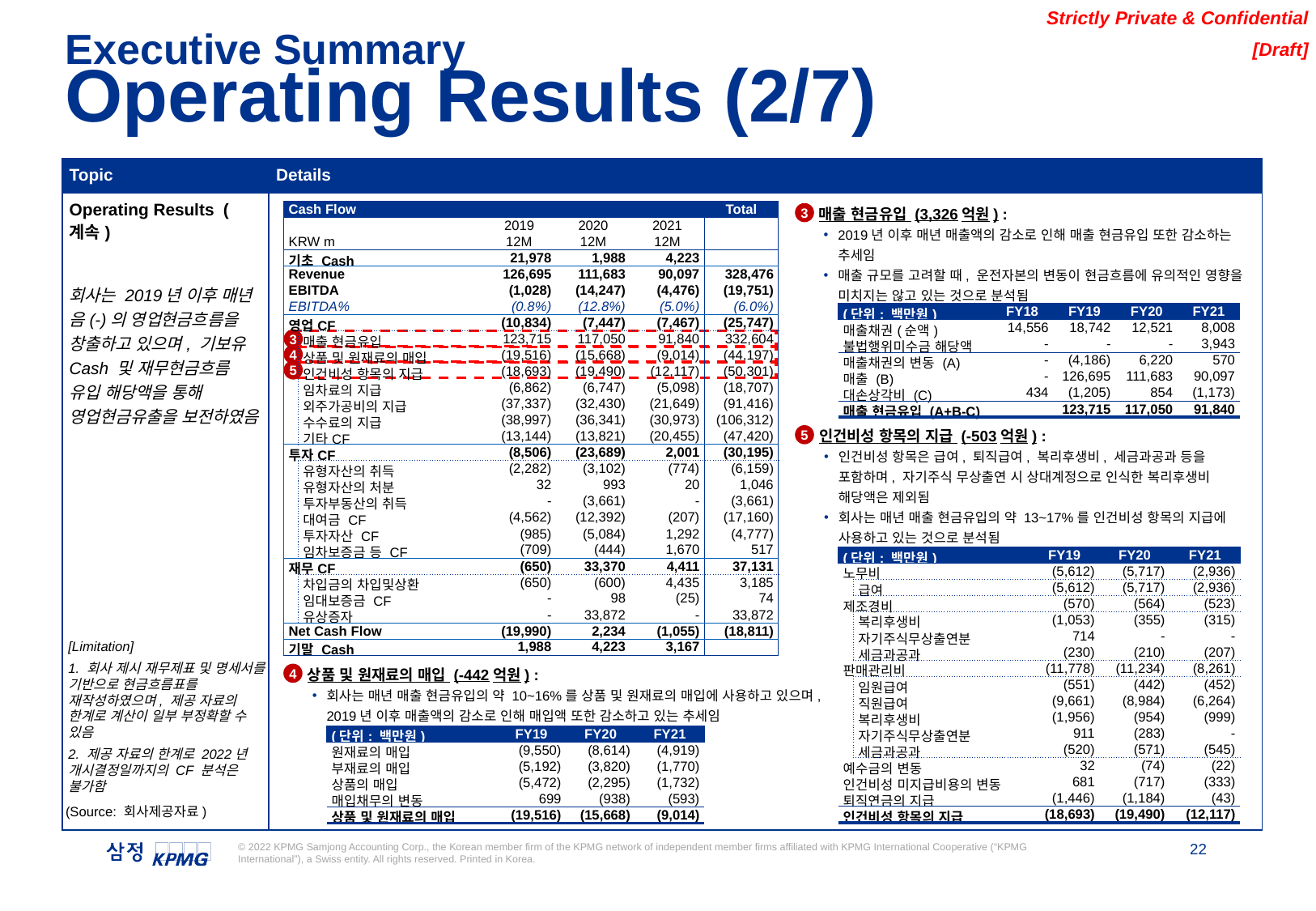

Executive Summary
Operating Results (2/7)
| Topic | Details |
| --- | --- |
| Operating Results (계속) 회사는 2019년 이후 매년 음(-)의 영업현금흐름을 창출하고 있으며, 기보유 Cash 및 재무현금흐름 유입 해당액을 통해 영업현금유출을 보전하였음 |  |
| Cash Flow |  |  |  |  |  | Total |
| --- | --- | --- | --- | --- | --- | --- |
|  |  |  | 2019 | 2020 | 2021 |  |
| KRW m |  |  | 12M | 12M | 12M |  |
| 기초 Cash |  |  | 21,978 | 1,988 | 4,223 |  |
| Revenue |  |  | 126,695 | 111,683 | 90,097 | 328,476 |
| EBITDA |  |  | (1,028) | (14,247) | (4,476) | (19,751) |
| EBITDA% |  |  | (0.8%) | (12.8%) | (5.0%) | (6.0%) |
| 영업CF |  |  | (10,834) | (7,447) | (7,467) | (25,747) |
|  | 매출 현금유입 |  | 123,715 | 117,050 | 91,840 | 332,604 |
|  | 상품 및 원재료의 매입 |  | (19,516) | (15,668) | (9,014) | (44,197) |
|  | 인건비성 항목의 지급 |  | (18,693) | (19,490) | (12,117) | (50,301) |
|  | 임차료의 지급 |  | (6,862) | (6,747) | (5,098) | (18,707) |
|  | 외주가공비의 지급 |  | (37,337) | (32,430) | (21,649) | (91,416) |
|  | 수수료의 지급 |  | (38,997) | (36,341) | (30,973) | (106,312) |
|  | 기타CF |  | (13,144) | (13,821) | (20,455) | (47,420) |
| 투자CF |  |  | (8,506) | (23,689) | 2,001 | (30,195) |
|  | 유형자산의 취득 |  | (2,282) | (3,102) | (774) | (6,159) |
|  | 유형자산의 처분 |  | 32 | 993 | 20 | 1,046 |
|  | 투자부동산의 취득 |  | - | (3,661) | - | (3,661) |
|  | 대여금 CF |  | (4,562) | (12,392) | (207) | (17,160) |
|  | 투자자산 CF |  | (985) | (5,084) | 1,292 | (4,777) |
|  | 임차보증금 등 CF |  | (709) | (444) | 1,670 | 517 |
| 재무CF |  |  | (650) | 33,370 | 4,411 | 37,131 |
|  | 차입금의 차입및상환 |  | (650) | (600) | 4,435 | 3,185 |
|  | 임대보증금 CF |  | - | 98 | (25) | 74 |
|  | 유상증자 |  | - | 33,872 | - | 33,872 |
| Net Cash Flow |  |  | (19,990) | 2,234 | (1,055) | (18,811) |
| 기말 Cash |  |  | 1,988 | 4,223 | 3,167 |  |
매출 현금유입 (3,326억원) :
2019년 이후 매년 매출액의 감소로 인해 매출 현금유입 또한 감소하는 추세임
매출 규모를 고려할 때, 운전자본의 변동이 현금흐름에 유의적인 영향을 미치지는 않고 있는 것으로 분석됨
3
| (단위: 백만원) |  | FY18 | FY19 | FY20 | FY21 |
| --- | --- | --- | --- | --- | --- |
| 매출채권(순액) |  | 14,556 | 18,742 | 12,521 | 8,008 |
| 불법행위미수금 해당액 |  | - | - | - | 3,943 |
| 매출채권의 변동 (A) |  | - | (4,186) | 6,220 | 570 |
| 매출 (B) |  | - | 126,695 | 111,683 | 90,097 |
| 대손상각비 (C) |  | 434 | (1,205) | 854 | (1,173) |
| 매출 현금유입 (A+B-C) |  |  | 123,715 | 117,050 | 91,840 |
3

4

5

인건비성 항목의 지급 (-503억원) :
인건비성 항목은 급여, 퇴직급여, 복리후생비, 세금과공과 등을 포함하며, 자기주식 무상출연 시 상대계정으로 인식한 복리후생비 해당액은 제외됨
회사는 매년 매출 현금유입의 약 13~17%를 인건비성 항목의 지급에 사용하고 있는 것으로 분석됨
5
| (단위: 백만원) |  |  | FY19 | FY20 | FY21 |
| --- | --- | --- | --- | --- | --- |
| 노무비 |  |  | (5,612) | (5,717) | (2,936) |
|  | 급여 |  | (5,612) | (5,717) | (2,936) |
| 제조경비 |  |  | (570) | (564) | (523) |
|  | 복리후생비 |  | (1,053) | (355) | (315) |
|  | 자기주식무상출연분 |  | 714 | - | - |
|  | 세금과공과 |  | (230) | (210) | (207) |
| 판매관리비 |  |  | (11,778) | (11,234) | (8,261) |
|  | 임원급여 |  | (551) | (442) | (452) |
|  | 직원급여 |  | (9,661) | (8,984) | (6,264) |
|  | 복리후생비 |  | (1,956) | (954) | (999) |
|  | 자기주식무상출연분 |  | 911 | (283) | - |
|  | 세금과공과 |  | (520) | (571) | (545) |
| 예수금의 변동 |  |  | 32 | (74) | (22) |
| 인건비성 미지급비용의 변동 |  |  | 681 | (717) | (333) |
| 퇴직연금의 지급 |  |  | (1,446) | (1,184) | (43) |
| 인건비성 항목의 지급 |  |  | (18,693) | (19,490) | (12,117) |
[Limitation]
1. 회사 제시 재무제표 및 명세서를 기반으로 현금흐름표를 재작성하였으며, 제공 자료의 한계로 계산이 일부 부정확할 수 있음
2. 제공 자료의 한계로 2022년 개시결정일까지의 CF 분석은 불가함
상품 및 원재료의 매입 (-442억원) :
회사는 매년 매출 현금유입의 약 10~16%를 상품 및 원재료의 매입에 사용하고 있으며, 2019년 이후 매출액의 감소로 인해 매입액 또한 감소하고 있는 추세임
4
| (단위: 백만원) | FY19 | FY20 | FY21 |
| --- | --- | --- | --- |
| 원재료의 매입 | (9,550) | (8,614) | (4,919) |
| 부재료의 매입 | (5,192) | (3,820) | (1,770) |
| 상품의 매입 | (5,472) | (2,295) | (1,732) |
| 매입채무의 변동 | 699 | (938) | (593) |
| 상품 및 원재료의 매입 | (19,516) | (15,668) | (9,014) |
(Source: 회사제공자료)